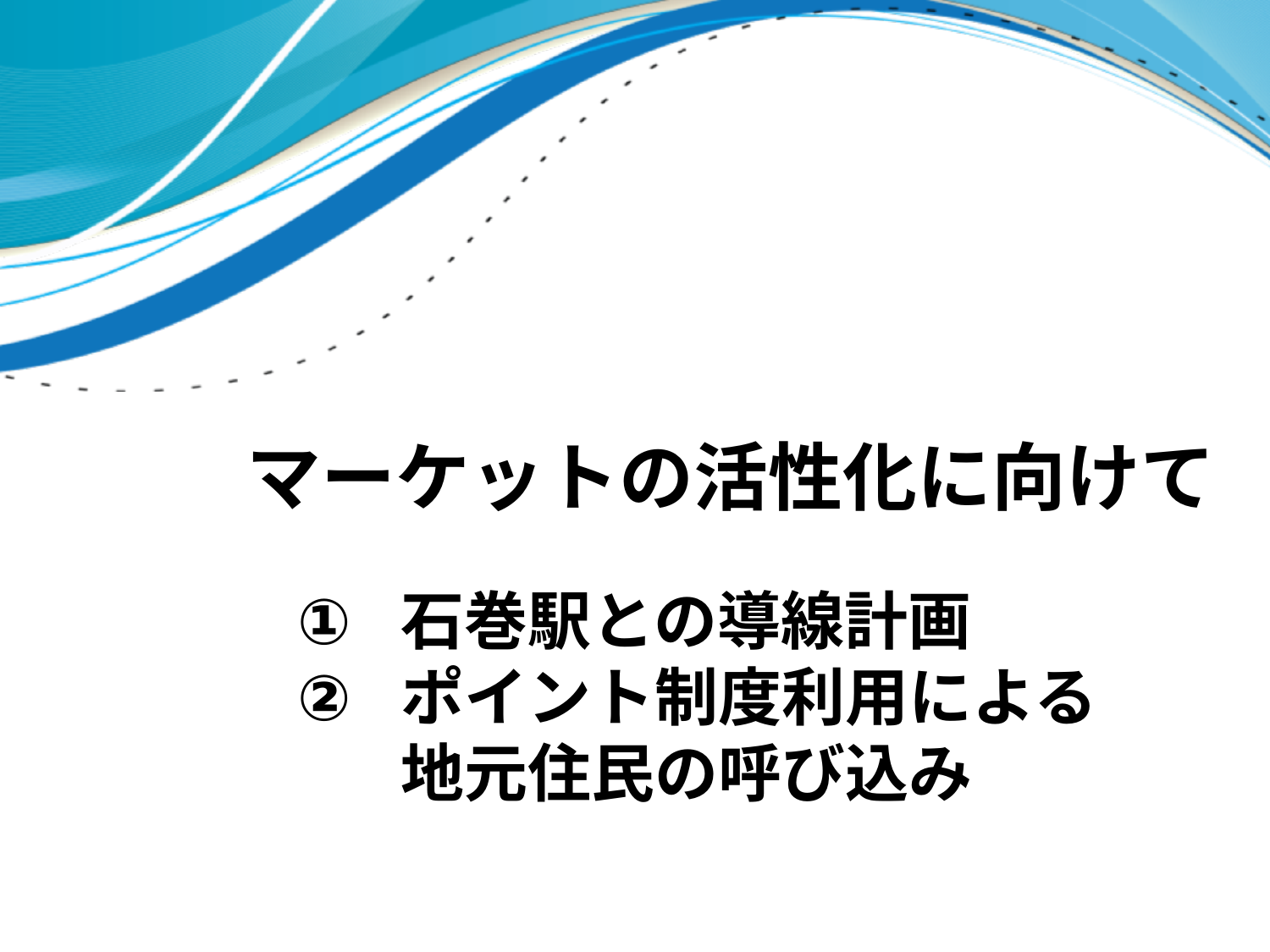

# マーケットの活性化に向けて
石巻駅との導線計画
ポイント制度利用による
地元住民の呼び込み